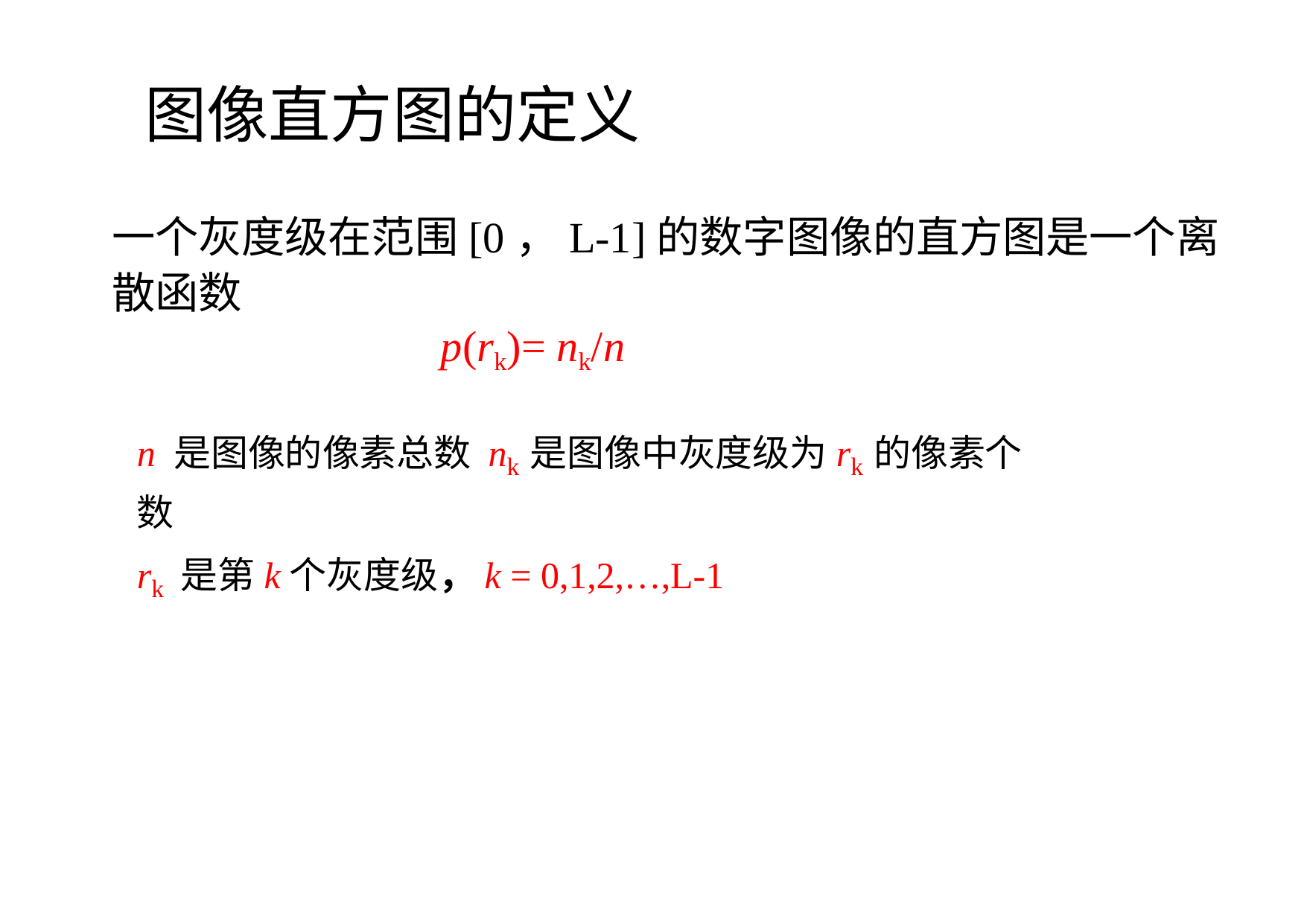

# 图像直方图的定义
一个灰度级在范围[0，L-1]的数字图像的直方图是一个离散函数
p(rk)= nk/n
n 是图像的像素总数 nk是图像中灰度级为rk的像素个数
rk 是第k个灰度级，k = 0,1,2,…,L-1